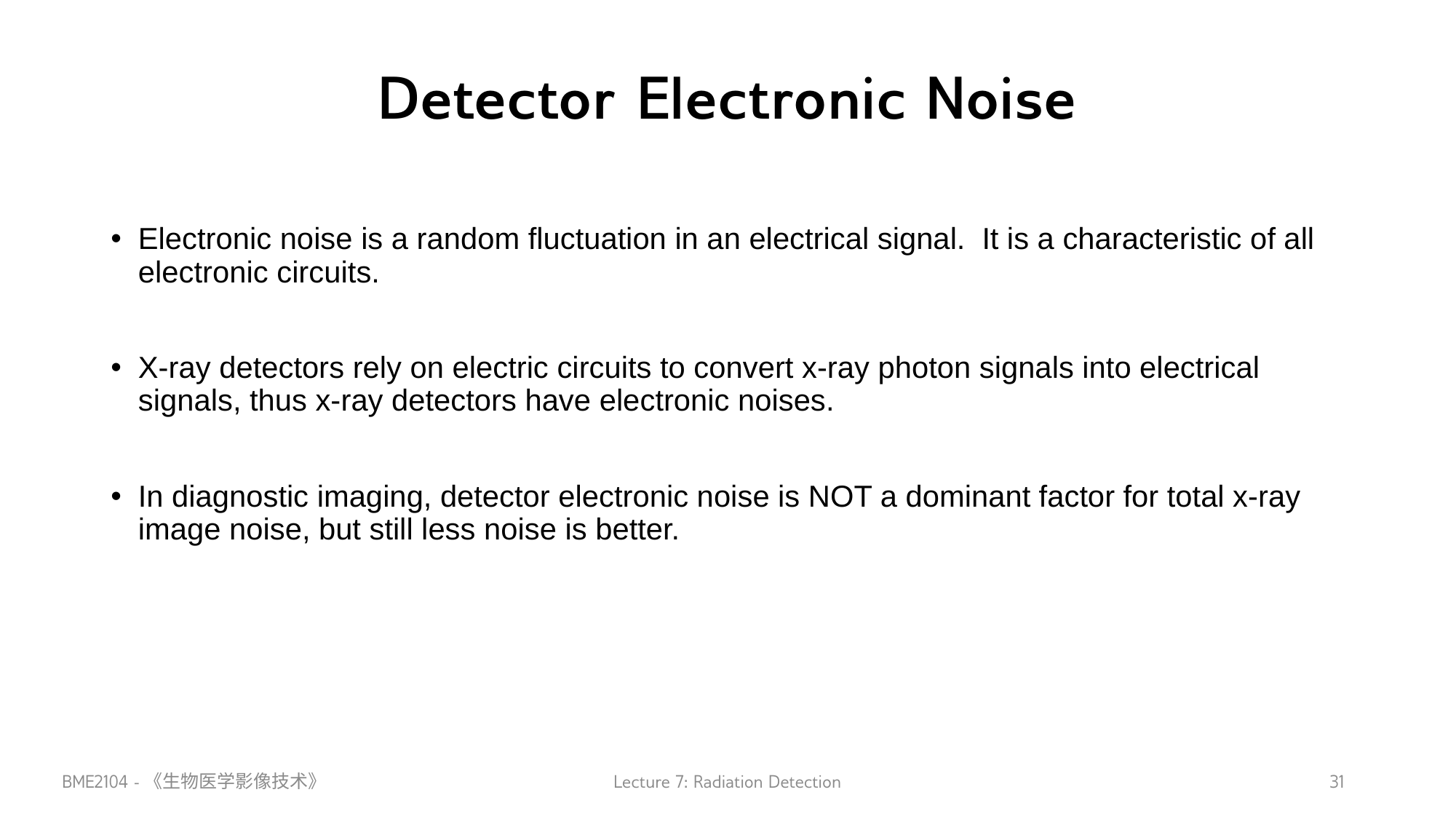

# Detector Electronic Noise
Electronic noise is a random fluctuation in an electrical signal.  It is a characteristic of all electronic circuits.

X-ray detectors rely on electric circuits to convert x-ray photon signals into electrical signals, thus x-ray detectors have electronic noises.

In diagnostic imaging, detector electronic noise is NOT a dominant factor for total x-ray image noise, but still less noise is better.
BME2104 -《生物医学影像技术》
Lecture 7: Radiation Detection
31